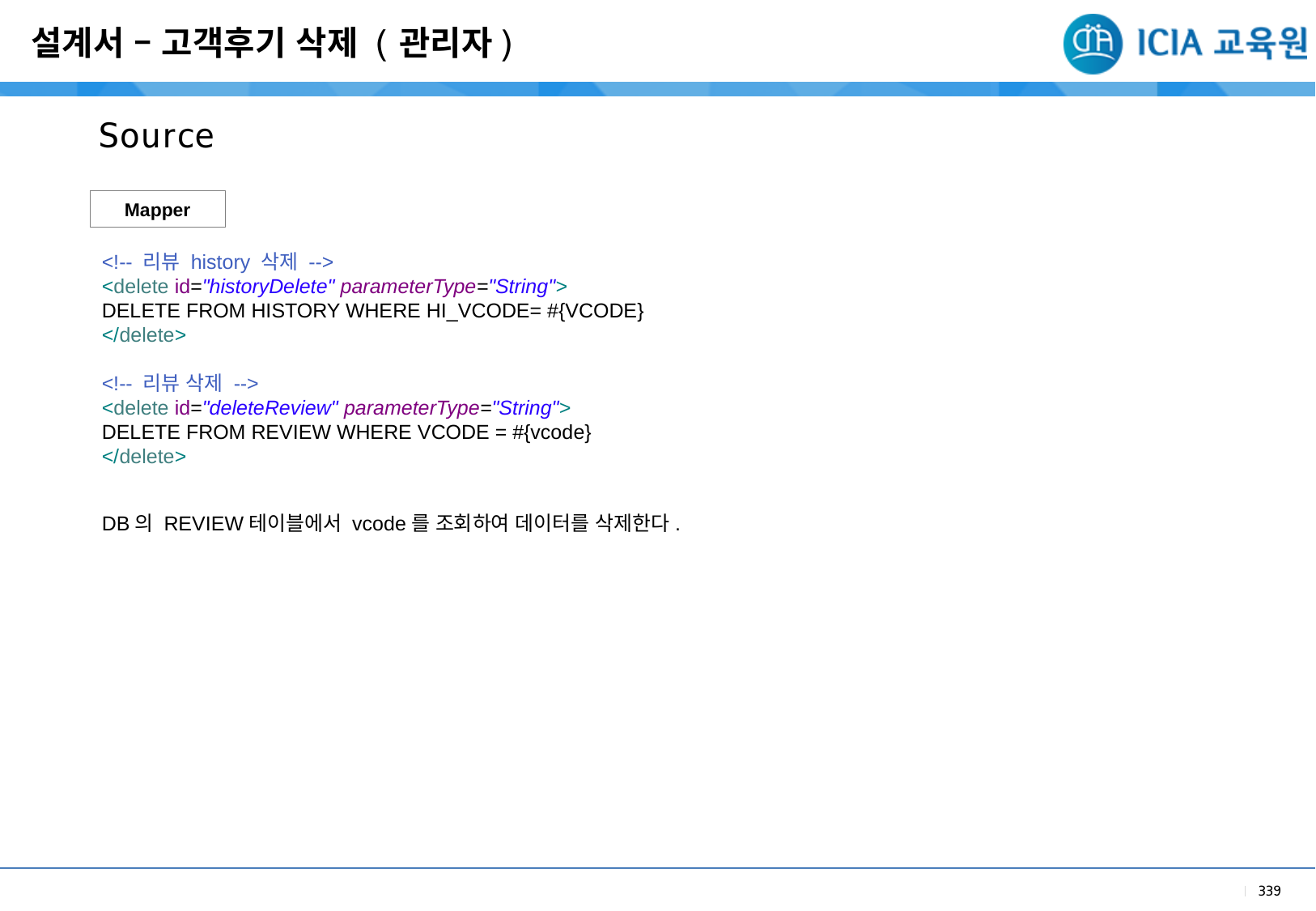

설계서 – 고객후기 삭제 (관리자)
Source
Mapper
<!-- 리뷰 history 삭제 -->
<delete id="historyDelete" parameterType="String">
DELETE FROM HISTORY WHERE HI_VCODE= #{VCODE}
</delete>

<!-- 리뷰 삭제 -->
<delete id="deleteReview" parameterType="String">
DELETE FROM REVIEW WHERE VCODE = #{vcode}
</delete>
DB의 REVIEW테이블에서 vcode를 조회하여 데이터를 삭제한다.